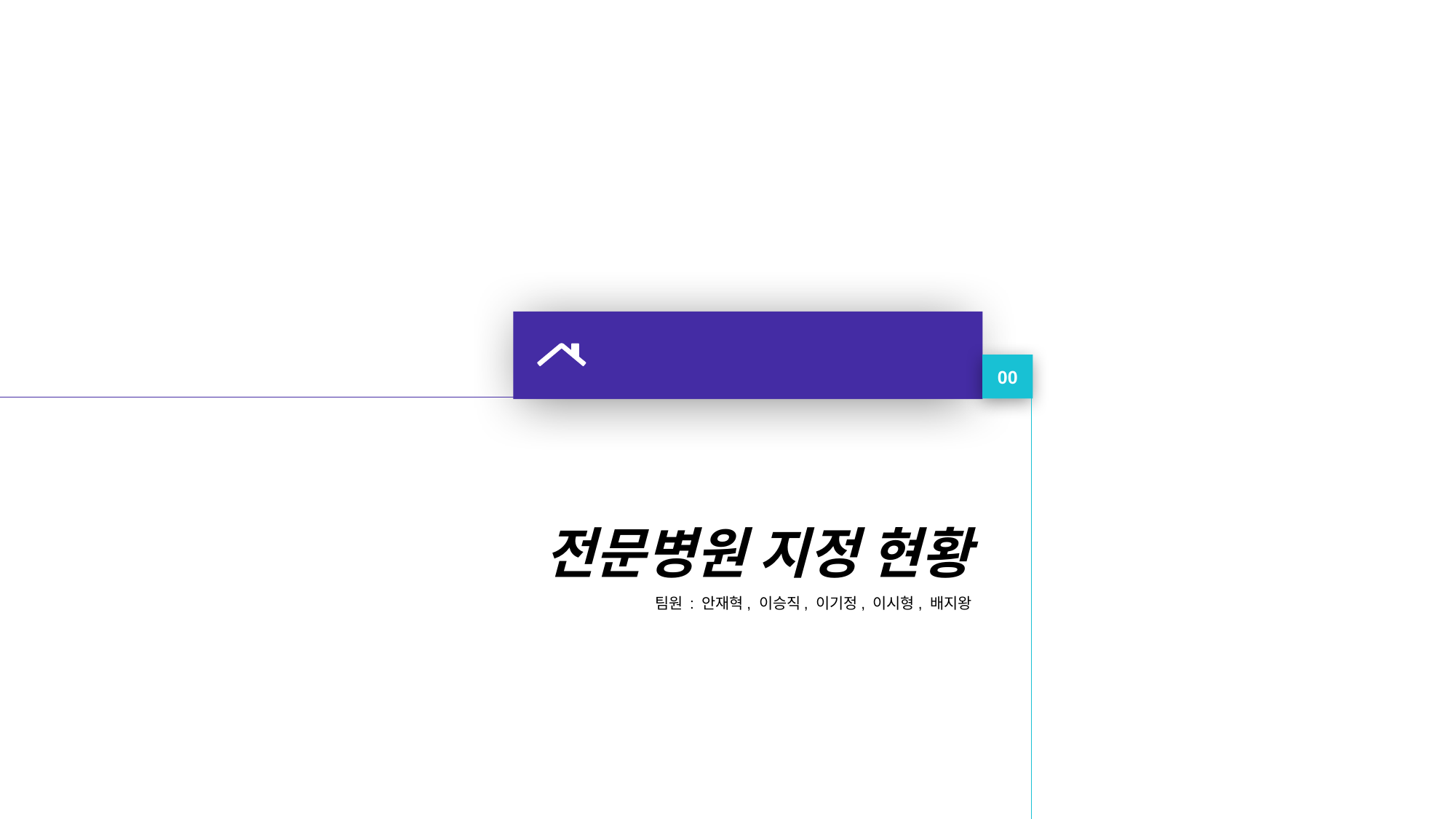

00
전문병원 지정 현황
팀원 : 안재혁, 이승직, 이기정, 이시형, 배지왕